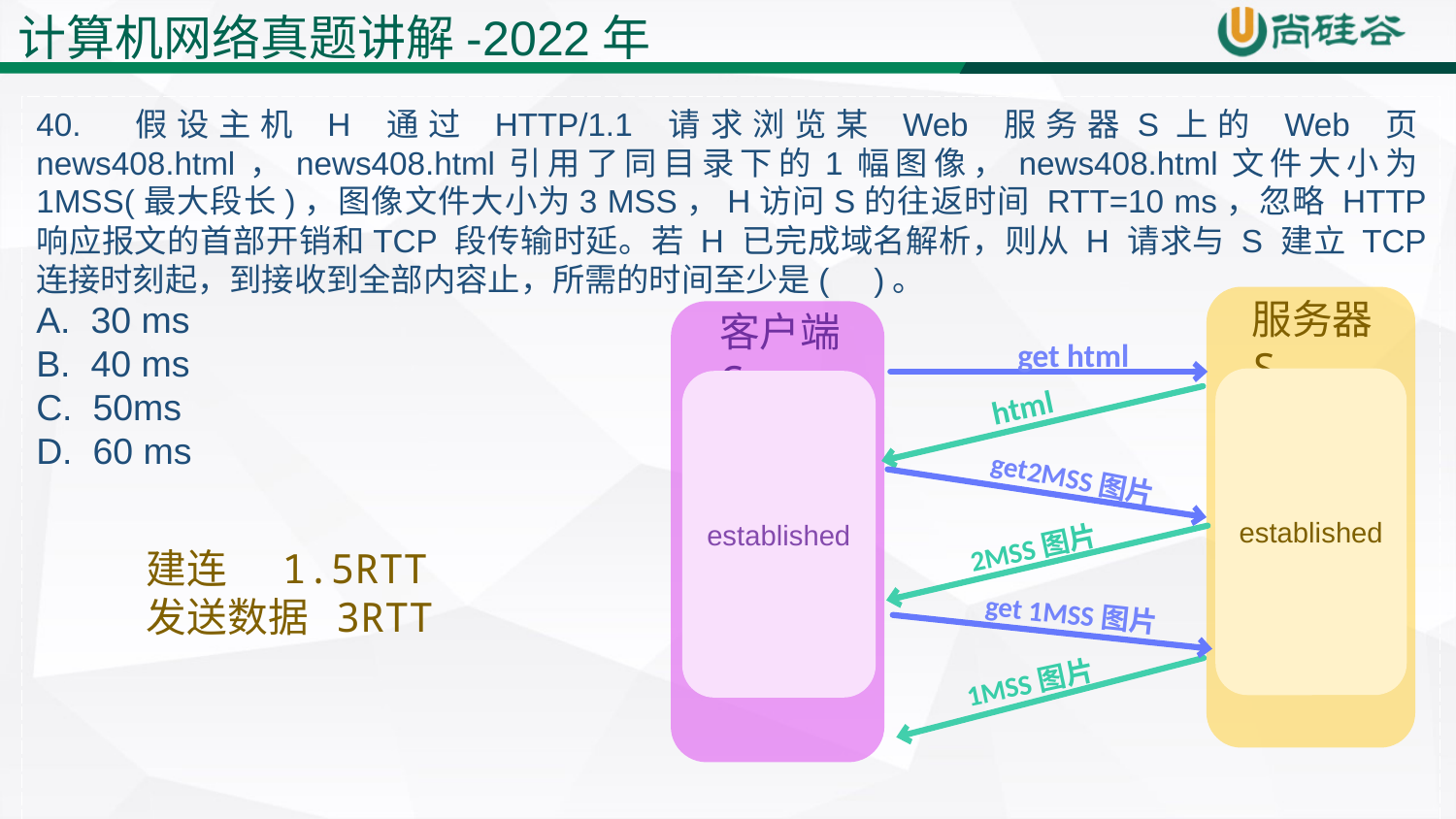

40.  假设主机 H 通过 HTTP/1.1 请求浏览某 Web 服务器S上的 Web 页news408.html，news408.html引用了同目录下的1幅图像，news408.html文件大小为1MSS(最大段长)，图像文件大小为3 MSS，H访问S的往返时间 RTT=10 ms，忽略 HTTP 响应报文的首部开销和TCP 段传输时延。若 H 已完成域名解析，则从 H 请求与 S 建立 TCP 连接时刻起，到接收到全部内容止，所需的时间至少是(     )。
A.  30 ms
B.  40 ms
C.  50ms
D.  60 ms

服务器S

客户端C

get html
established
html
established
get2MSS图片
2MSS图片
建连     1.5RTT
发送数据  3RTT
get 1MSS图片
1MSS图片